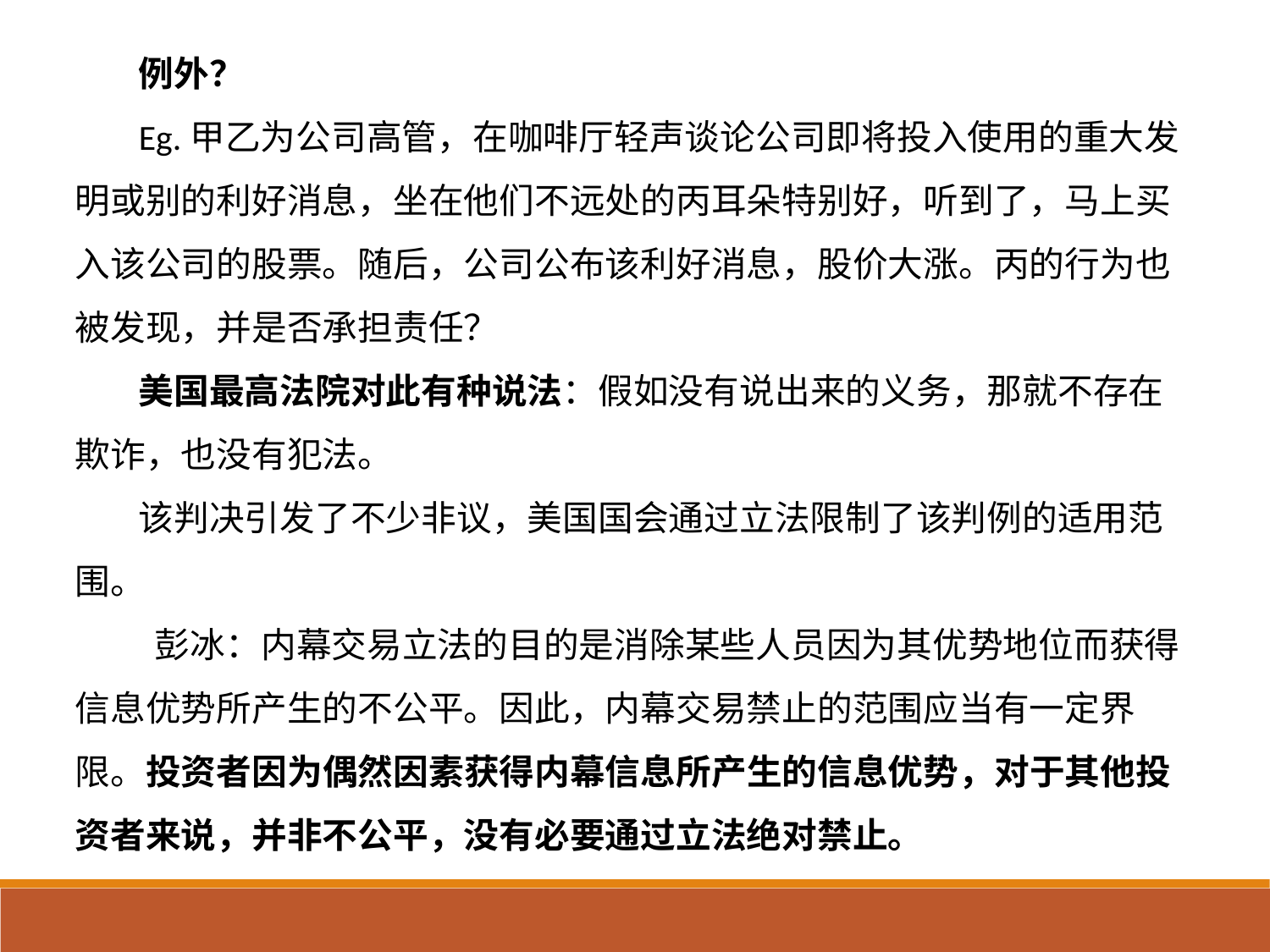

例外？
Eg.甲乙为公司高管，在咖啡厅轻声谈论公司即将投入使用的重大发明或别的利好消息，坐在他们不远处的丙耳朵特别好，听到了，马上买入该公司的股票。随后，公司公布该利好消息，股价大涨。丙的行为也被发现，并是否承担责任？
美国最高法院对此有种说法：假如没有说出来的义务，那就不存在欺诈，也没有犯法。
该判决引发了不少非议，美国国会通过立法限制了该判例的适用范围。
 彭冰：内幕交易立法的目的是消除某些人员因为其优势地位而获得信息优势所产生的不公平。因此，内幕交易禁止的范围应当有一定界限。投资者因为偶然因素获得内幕信息所产生的信息优势，对于其他投资者来说，并非不公平，没有必要通过立法绝对禁止。